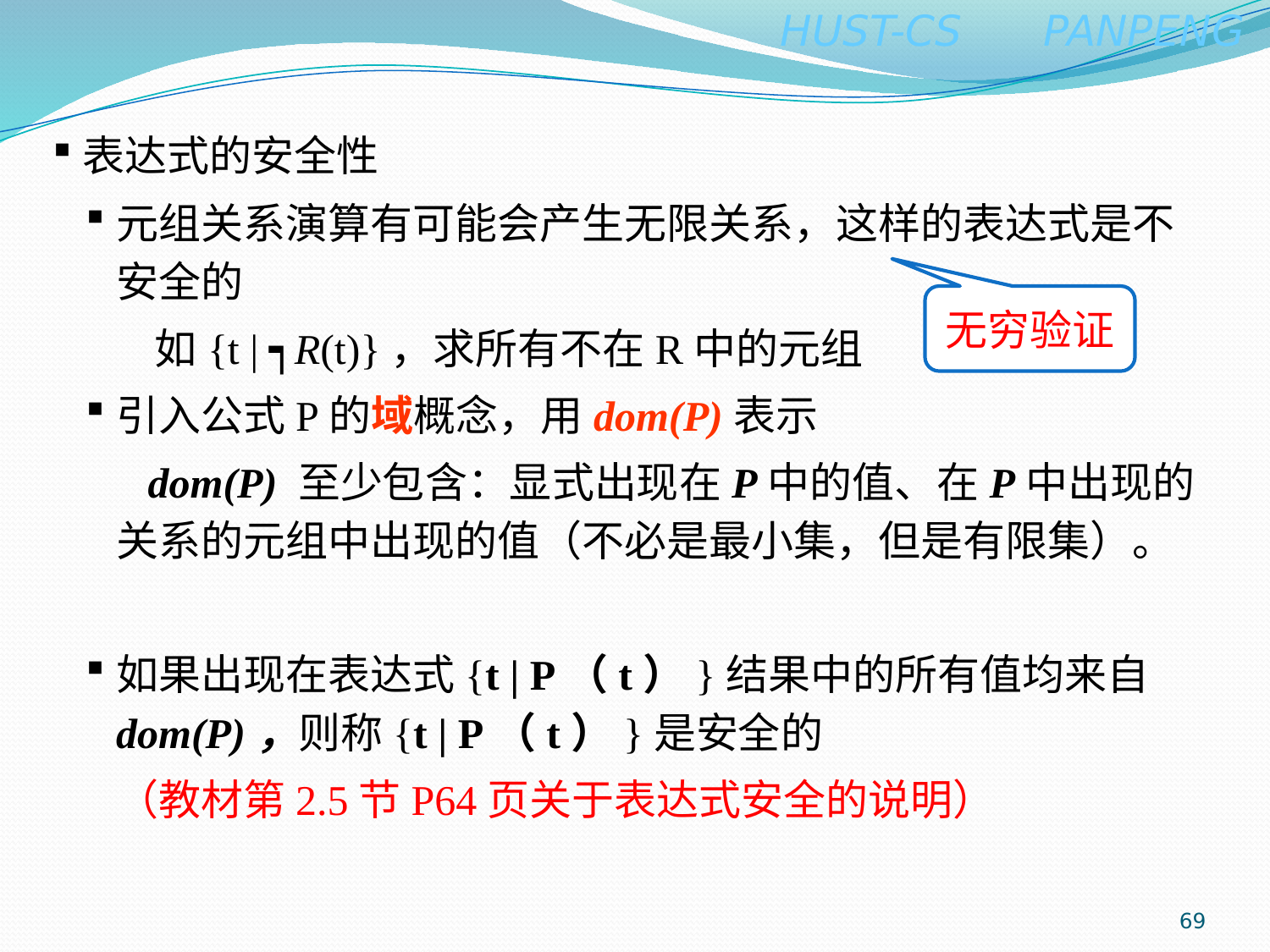

表达式的安全性
元组关系演算有可能会产生无限关系，这样的表达式是不安全的
   如{t | ┑R(t)}，求所有不在R中的元组
引入公式P的域概念，用dom(P)表示
   dom(P) 至少包含：显式出现在P中的值、在P中出现的关系的元组中出现的值（不必是最小集，但是有限集）。

如果出现在表达式{t | P（t）}结果中的所有值均来自dom(P)，则称{t | P（t）}是安全的
（教材第2.5节P64页关于表达式安全的说明）
无穷验证
69